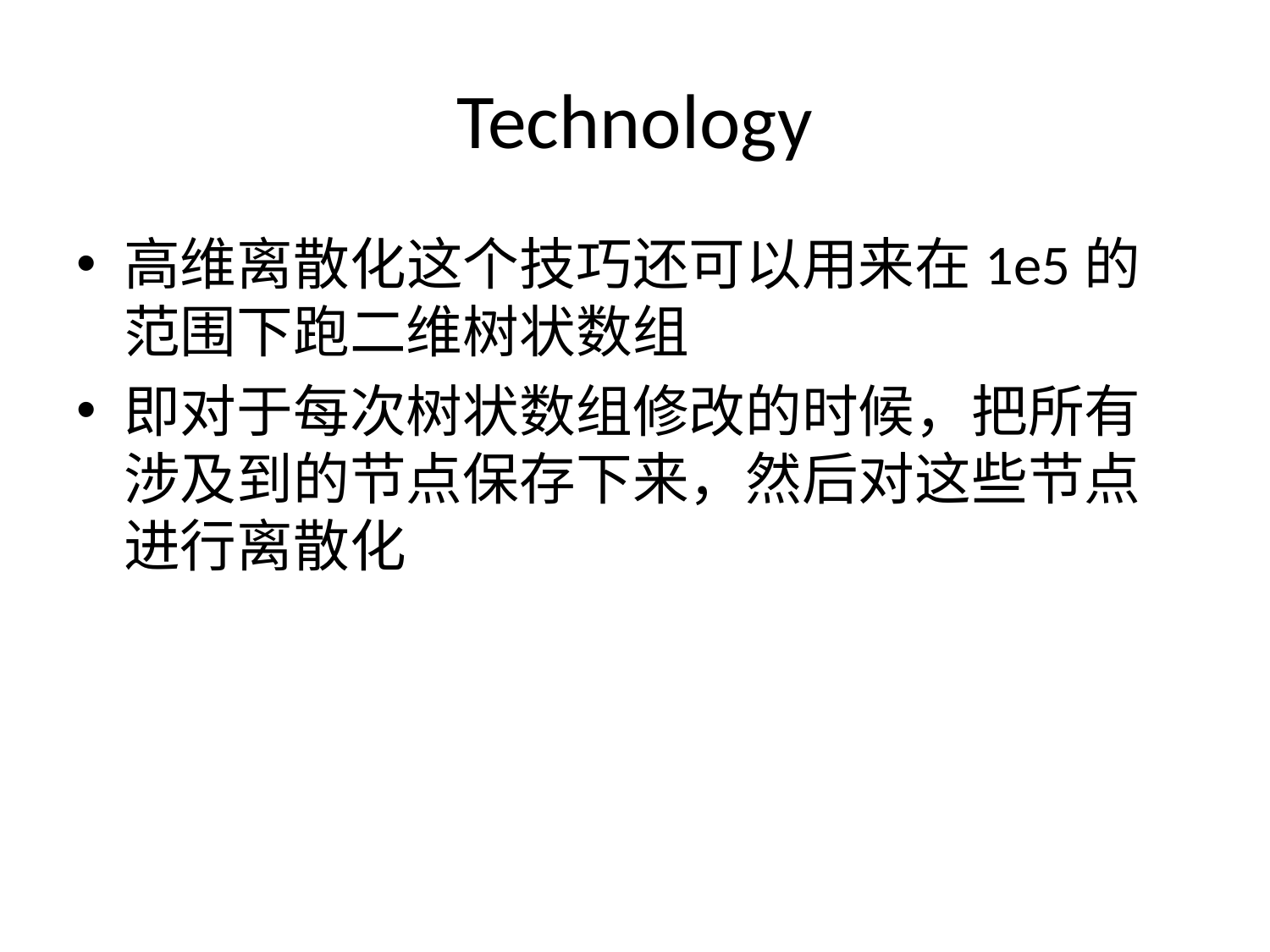

# Technology
高维离散化这个技巧还可以用来在1e5的范围下跑二维树状数组
即对于每次树状数组修改的时候，把所有涉及到的节点保存下来，然后对这些节点进行离散化